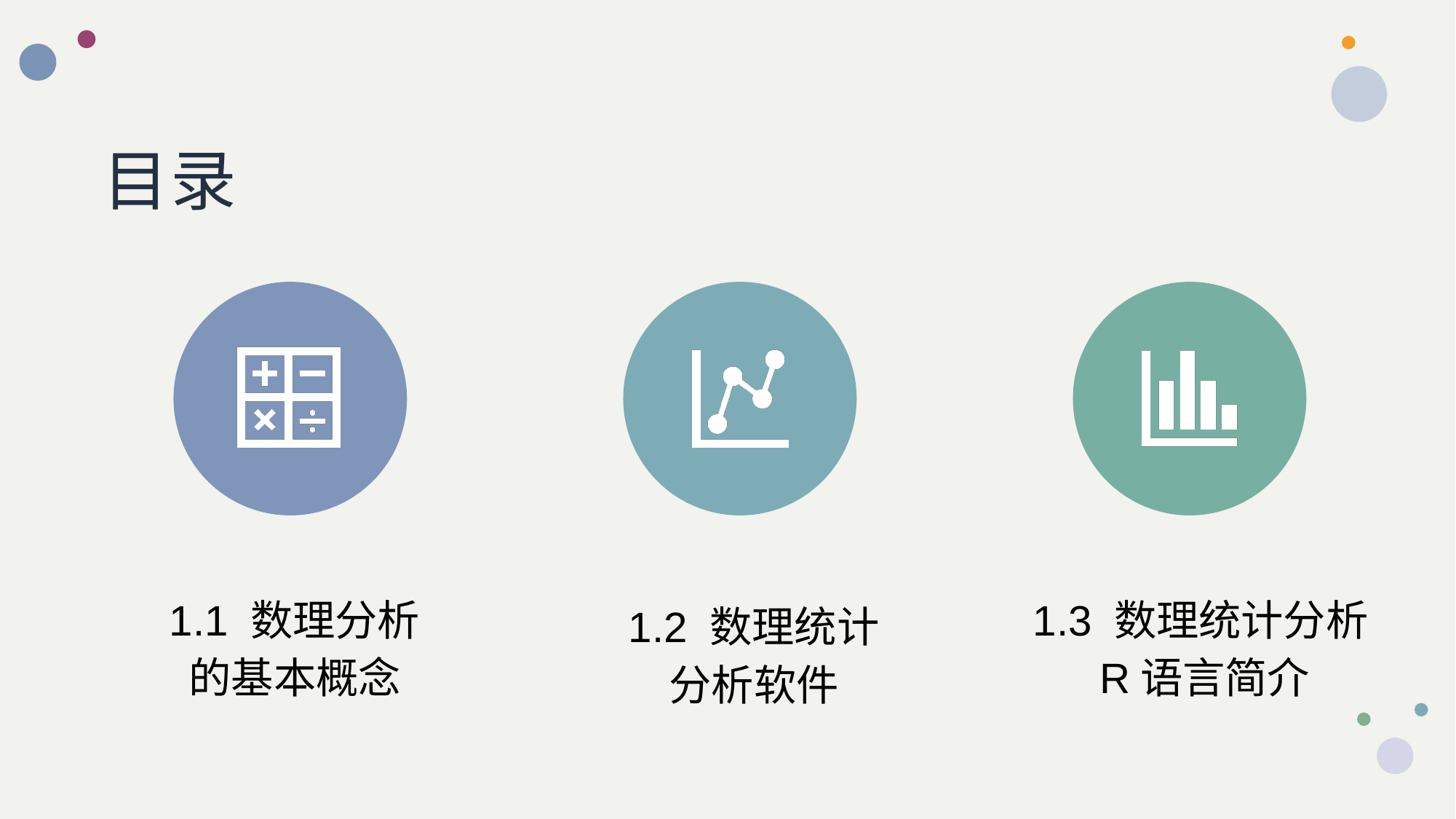

# 目录
1.1 数理分析的基本概念
1.2 数理统计分析软件
1.3 数理统计分析R语言简介